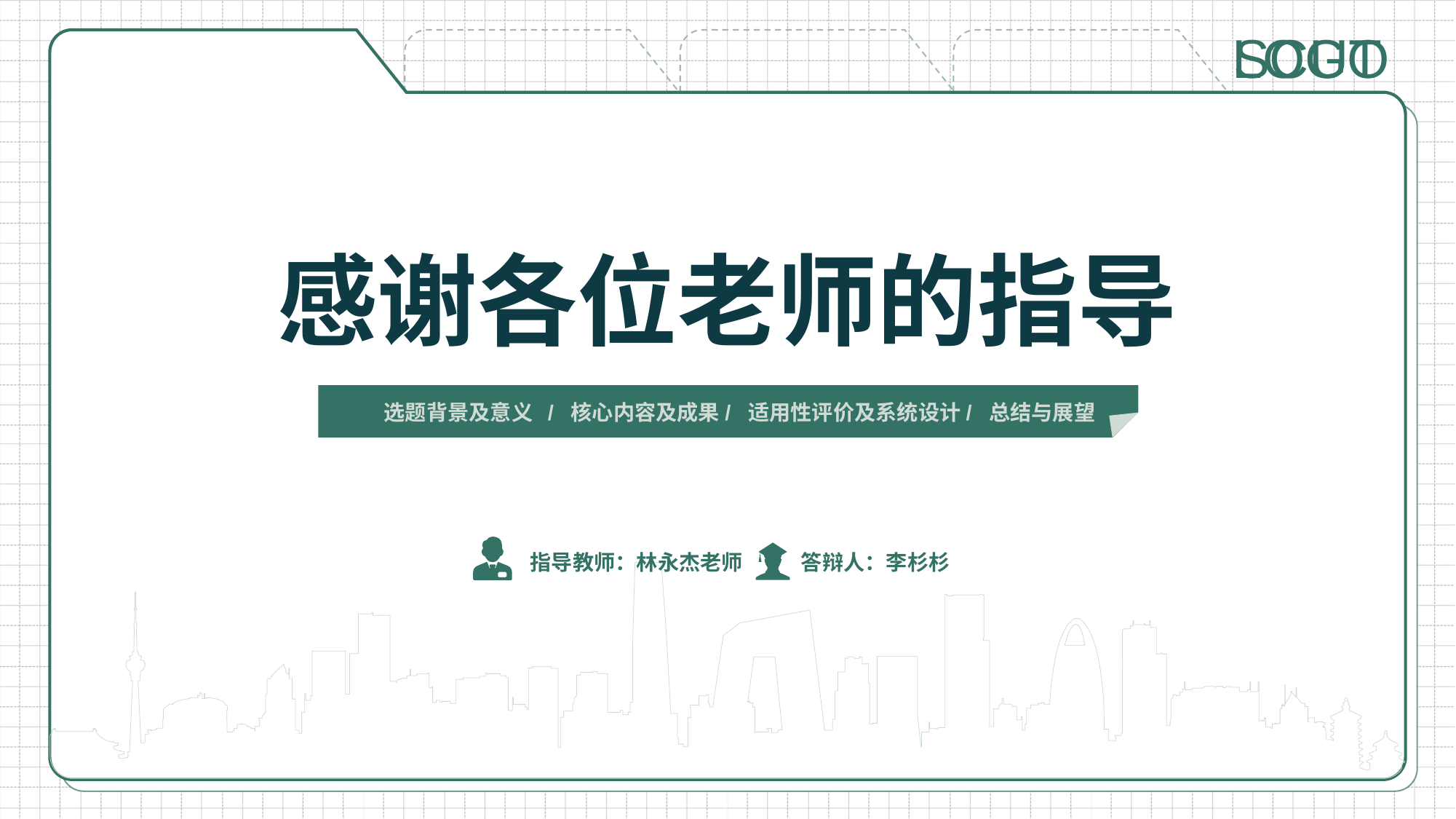

LOGO

感谢各位老师的指导

选题背景及意义  /  核心内容及成果/  适用性评价及系统设计/  总结与展望

指导教师：林永杰老师

答辩人：李杉杉